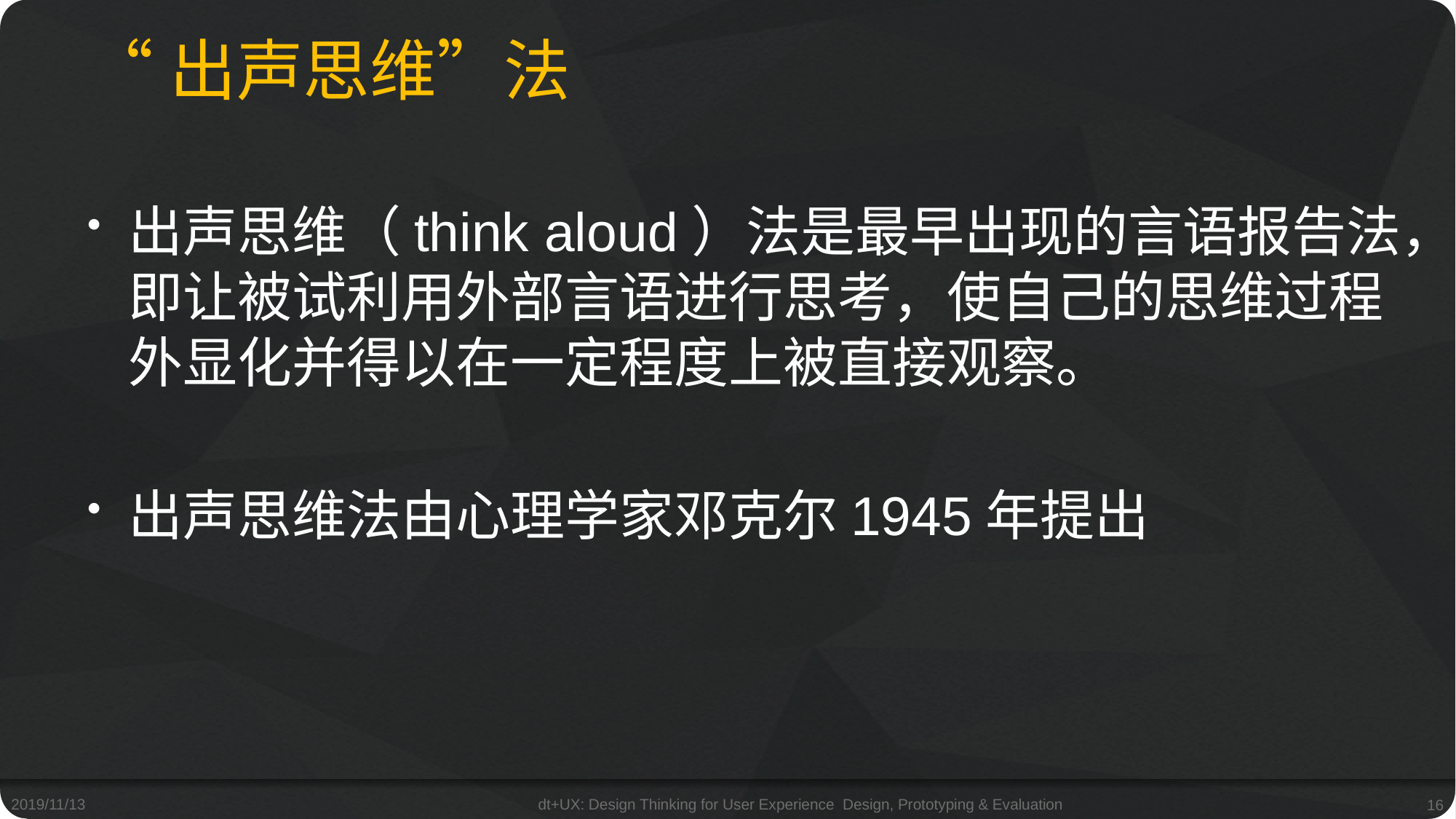

# “出声思维”法
出声思维（think aloud）法是最早出现的言语报告法，即让被试利用外部言语进行思考，使自己的思维过程外显化并得以在一定程度上被直接观察。

出声思维法由心理学家邓克尔1945年提出
2019/11/13
dt+UX: Design Thinking for User Experience  Design, Prototyping & Evaluation
16